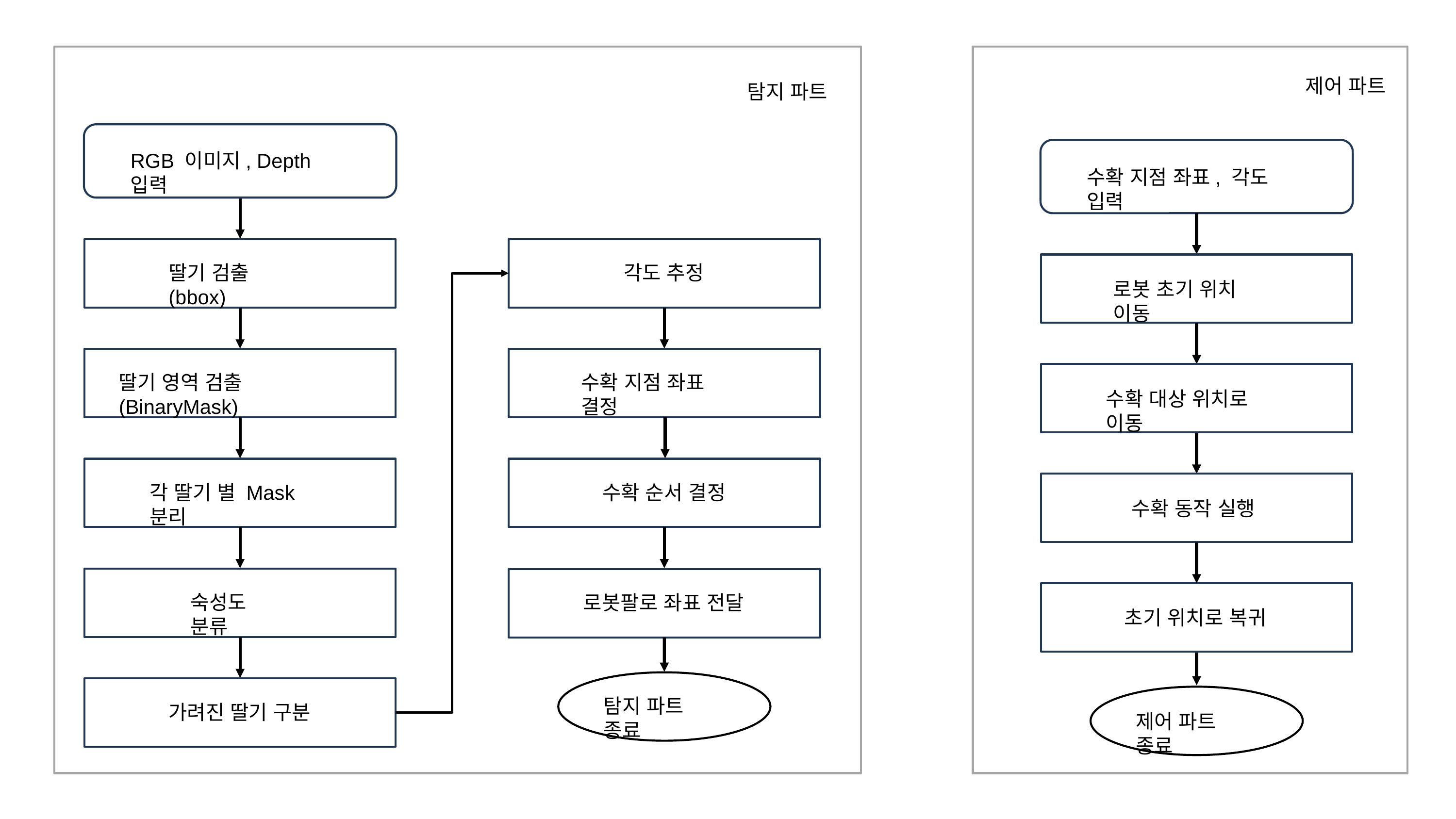

제어 파트
탐지 파트

RGB 이미지, Depth 입력

딸기 검출 (bbox)

딸기 영역 검출 (BinaryMask)

각 딸기 별 Mask 분리

숙성도 분류

가려진 딸기 구분

각도 추정

수확 지점 좌표 결정

수확 순서 결정

로봇팔로 좌표 전달

탐지 파트 종료

수확 지점 좌표, 각도 입력

로봇 초기 위치 이동

수확 대상 위치로 이동

수확 동작 실행

초기 위치로 복귀

제어 파트 종료